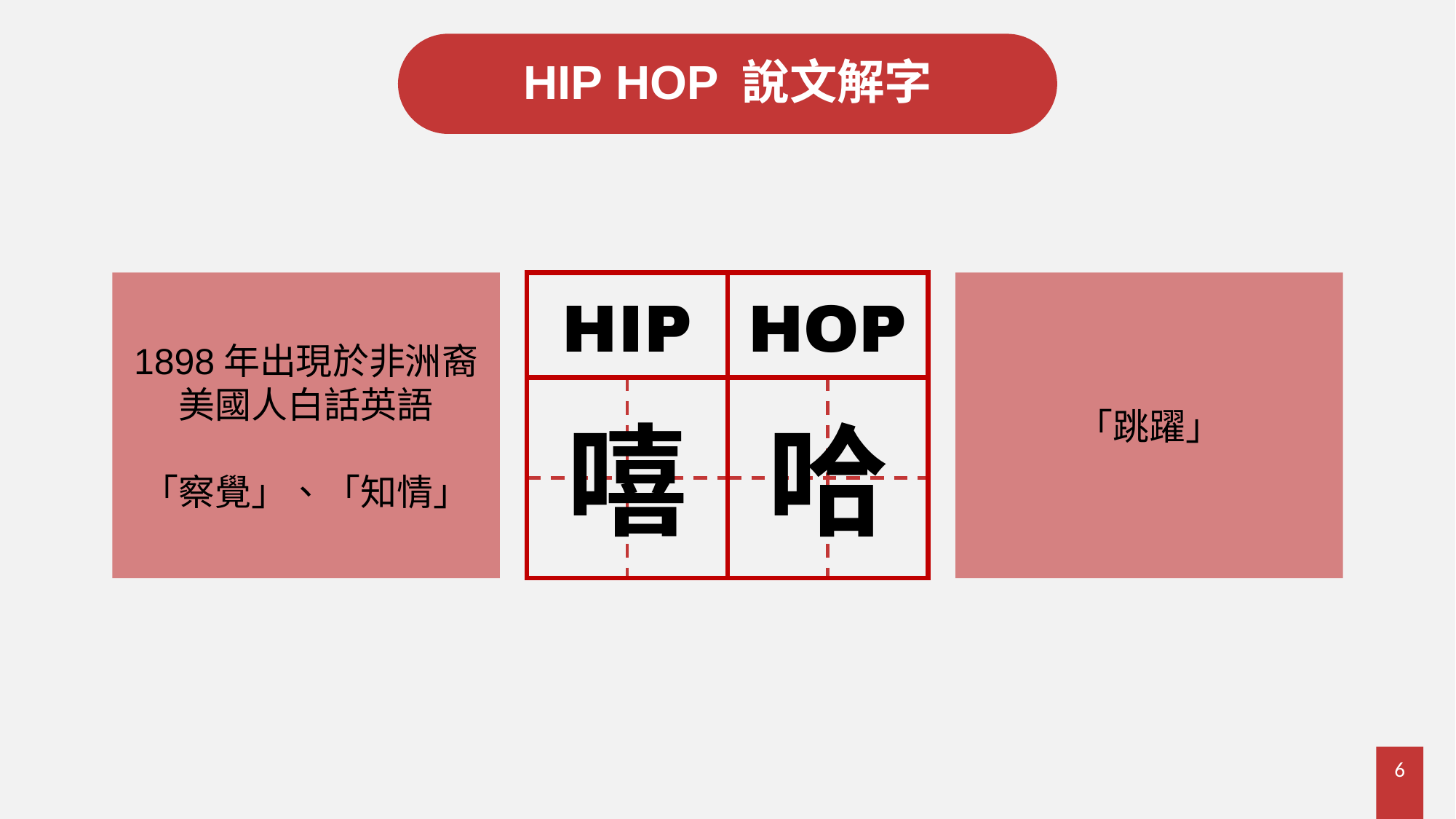

# HIP HOP 說文解字
1898年出現於非洲裔美國人白話英語

「察覺」、「知情」
HIP
HOP
嘻
哈
「跳躍」
6